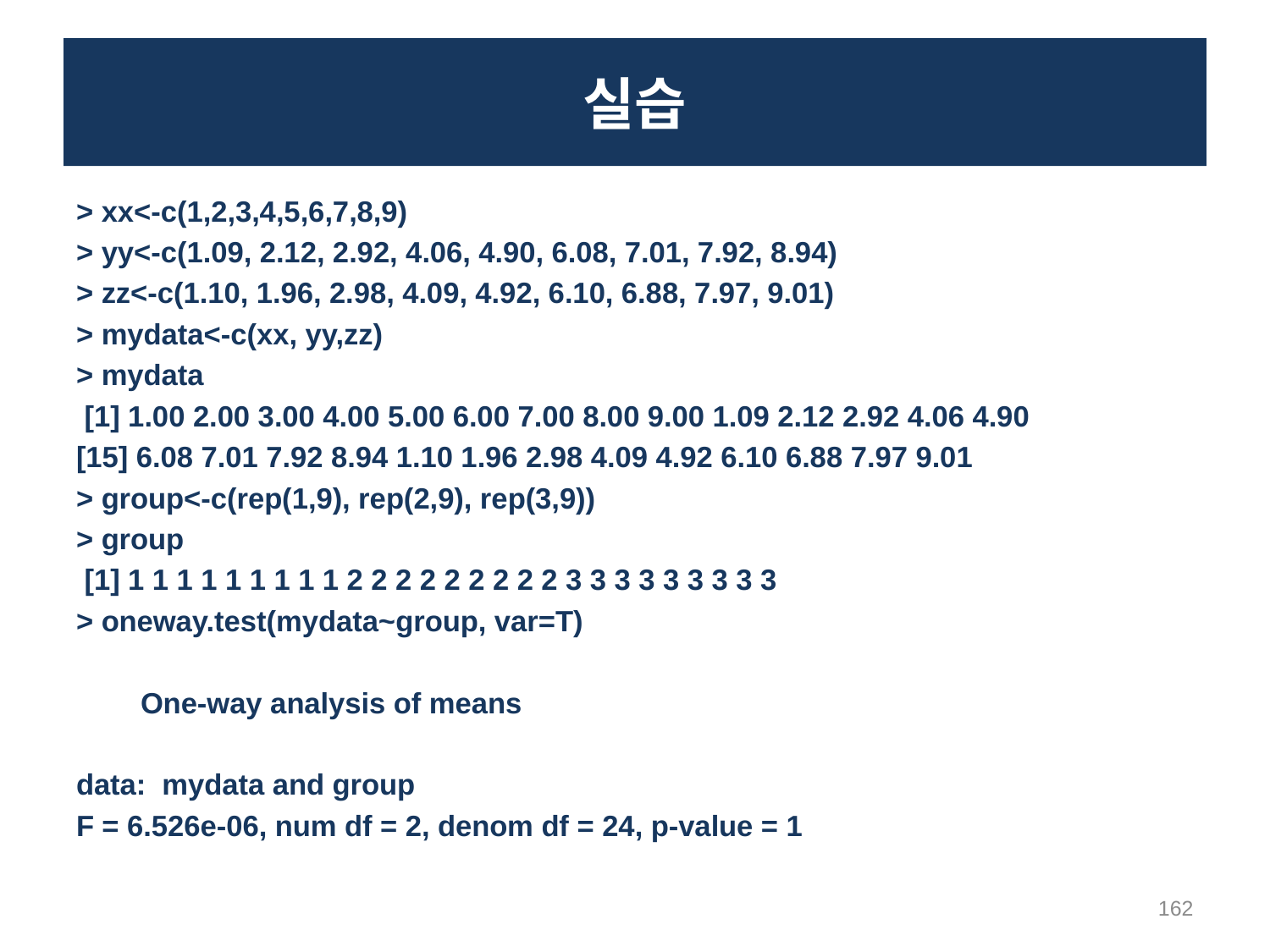

# 실습
> xx<-c(1,2,3,4,5,6,7,8,9)
> yy<-c(1.09, 2.12, 2.92, 4.06, 4.90, 6.08, 7.01, 7.92, 8.94)
> zz<-c(1.10, 1.96, 2.98, 4.09, 4.92, 6.10, 6.88, 7.97, 9.01)
> mydata<-c(xx, yy,zz)
> mydata
 [1] 1.00 2.00 3.00 4.00 5.00 6.00 7.00 8.00 9.00 1.09 2.12 2.92 4.06 4.90
[15] 6.08 7.01 7.92 8.94 1.10 1.96 2.98 4.09 4.92 6.10 6.88 7.97 9.01
> group<-c(rep(1,9), rep(2,9), rep(3,9))
> group
 [1] 1 1 1 1 1 1 1 1 1 2 2 2 2 2 2 2 2 2 3 3 3 3 3 3 3 3 3
> oneway.test(mydata~group, var=T)

        One-way analysis of means

data:  mydata and group
F = 6.526e-06, num df = 2, denom df = 24, p-value = 1

162